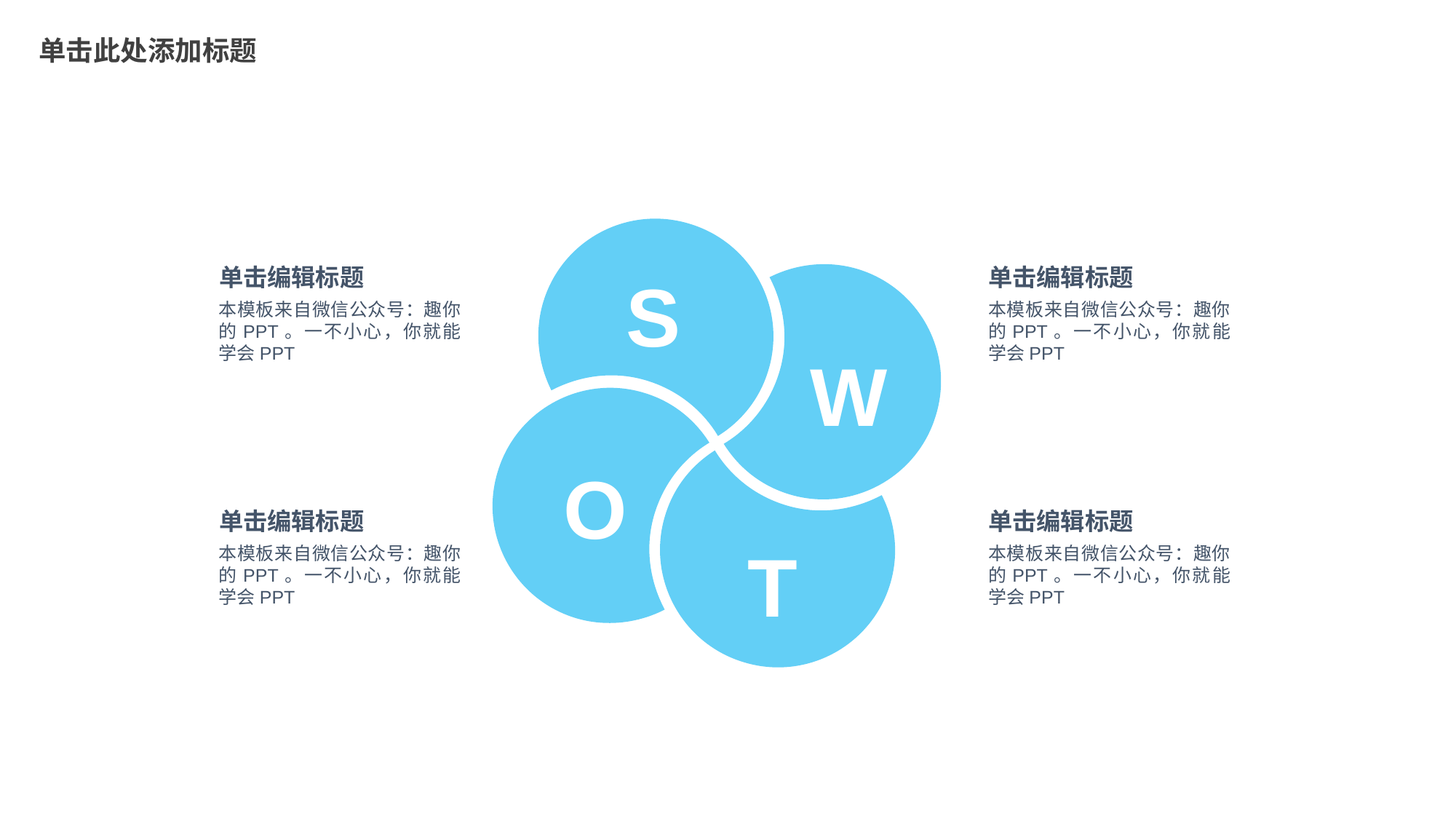

单击此处添加标题

S

W
单击编辑标题
单击编辑标题
本模板来自微信公众号：趣你的PPT。一不小心，你就能学会PPT
本模板来自微信公众号：趣你的PPT。一不小心，你就能学会PPT

O

T
单击编辑标题
单击编辑标题
本模板来自微信公众号：趣你的PPT。一不小心，你就能学会PPT
本模板来自微信公众号：趣你的PPT。一不小心，你就能学会PPT